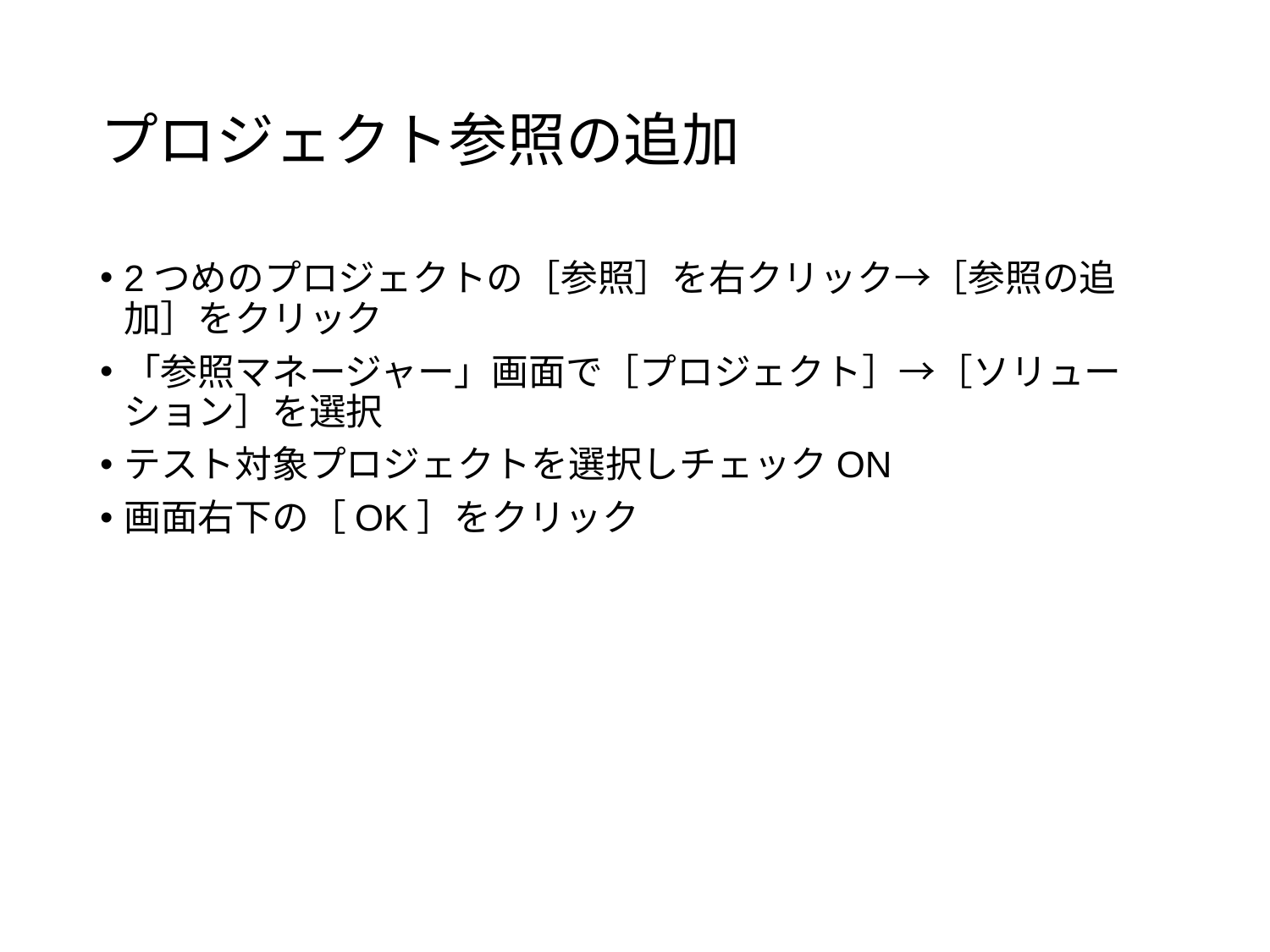

# プロジェクト参照の追加
2つめのプロジェクトの［参照］を右クリック→［参照の追加］をクリック
「参照マネージャー」画面で［プロジェクト］→［ソリューション］を選択
テスト対象プロジェクトを選択しチェックON
画面右下の［OK］をクリック